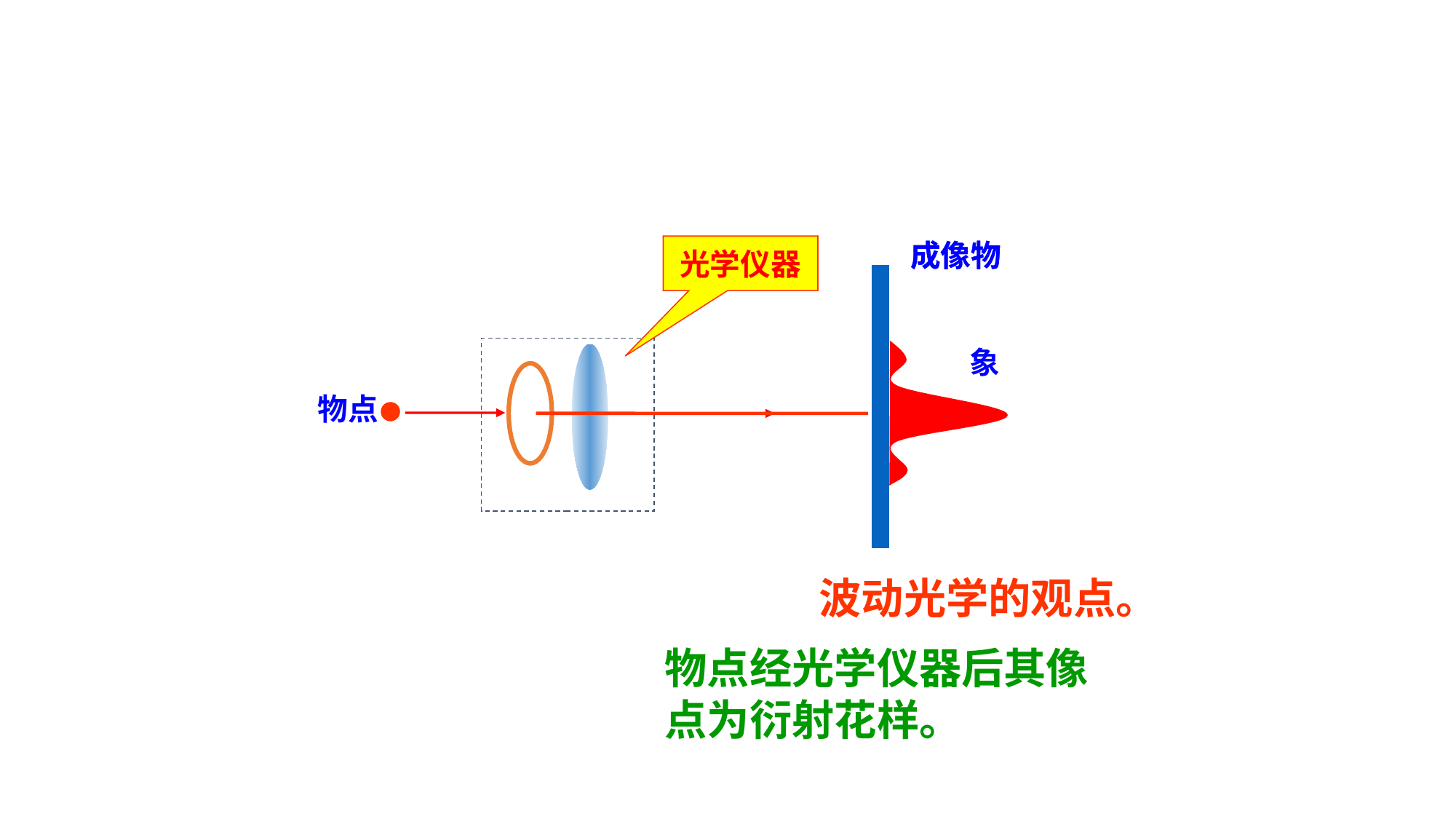

成像物

象

波动光学的观点。

物点经光学仪器后其像点为衍射花样。
成像物

像点
物点

几何光学的观点。
光学仪器